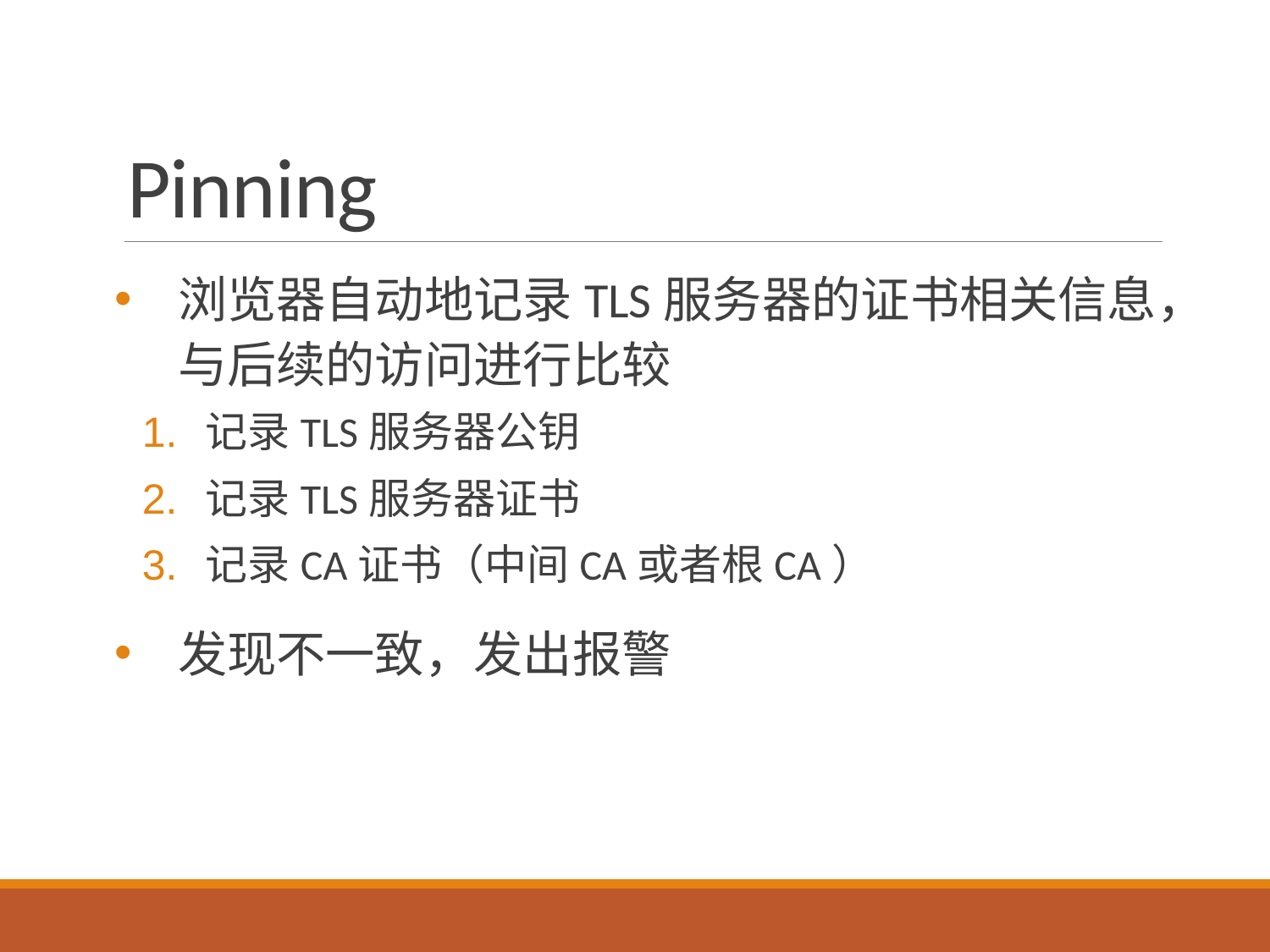

# Pinning
浏览器自动地记录TLS服务器的证书相关信息，与后续的访问进行比较
记录TLS服务器公钥
记录TLS服务器证书
记录CA证书（中间CA或者根CA）
发现不一致，发出报警